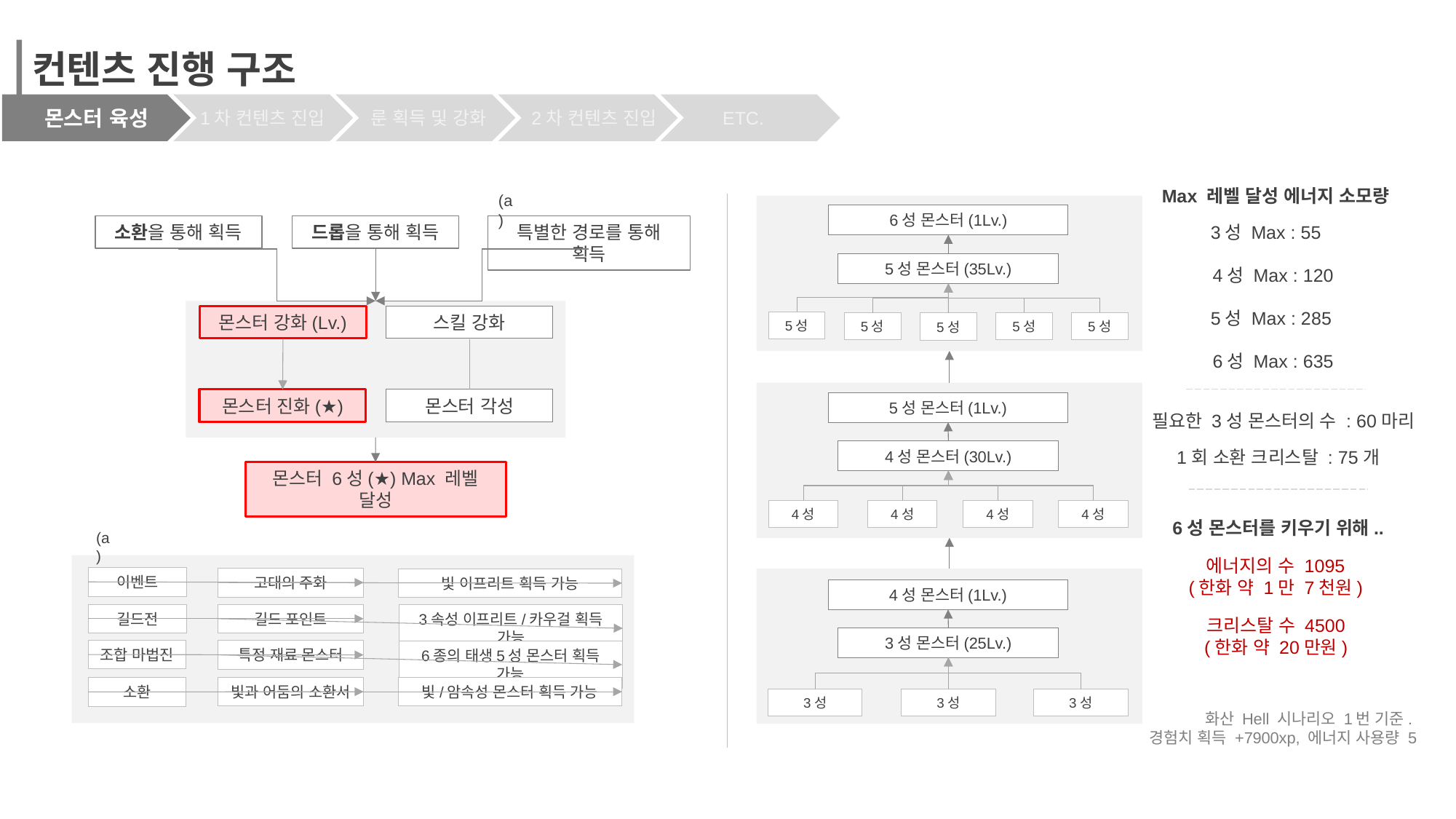

컨텐츠 진행 구조

몬스터 육성
1차 컨텐츠 진입
ETC.
룬 획득 및 강화
2차 컨텐츠 진입
Max 레벨 달성 에너지 소모량
(a)
드롭을 통해 획득
특별한 경로를 통해 획득
소환을 통해 획득

몬스터 강화(Lv.)
스킬 강화
몬스터 진화(★)
몬스터 각성
몬스터 6성(★) Max 레벨 달성

6성 몬스터(1Lv.)
5성 몬스터(35Lv.)
5성
5성
5성
5성
5성
3성 Max : 55
4성 Max : 120
5성 Max : 285
6성 Max : 635

5성 몬스터(1Lv.)
4성 몬스터(30Lv.)
4성
4성
4성
4성
필요한 3성 몬스터의 수 : 60마리
1회 소환 크리스탈 : 75개
6성 몬스터를 키우기 위해..
(a)

이벤트
고대의 주화
빛 이프리트 획득 가능
길드전
길드 포인트
3속성 이프리트/카우걸 획득 가능
조합 마법진
특정 재료 몬스터
6종의 태생5성 몬스터 획득 가능
빛/암속성 몬스터 획득 가능
빛과 어둠의 소환서
소환
에너지의 수 1095
(한화 약 1만 7천원)

4성 몬스터(1Lv.)
3성 몬스터(25Lv.)
3성
3성
3성
크리스탈 수 4500
(한화 약 20만원)
화산 Hell 시나리오 1번 기준.
경험치 획득 +7900xp, 에너지 사용량 5